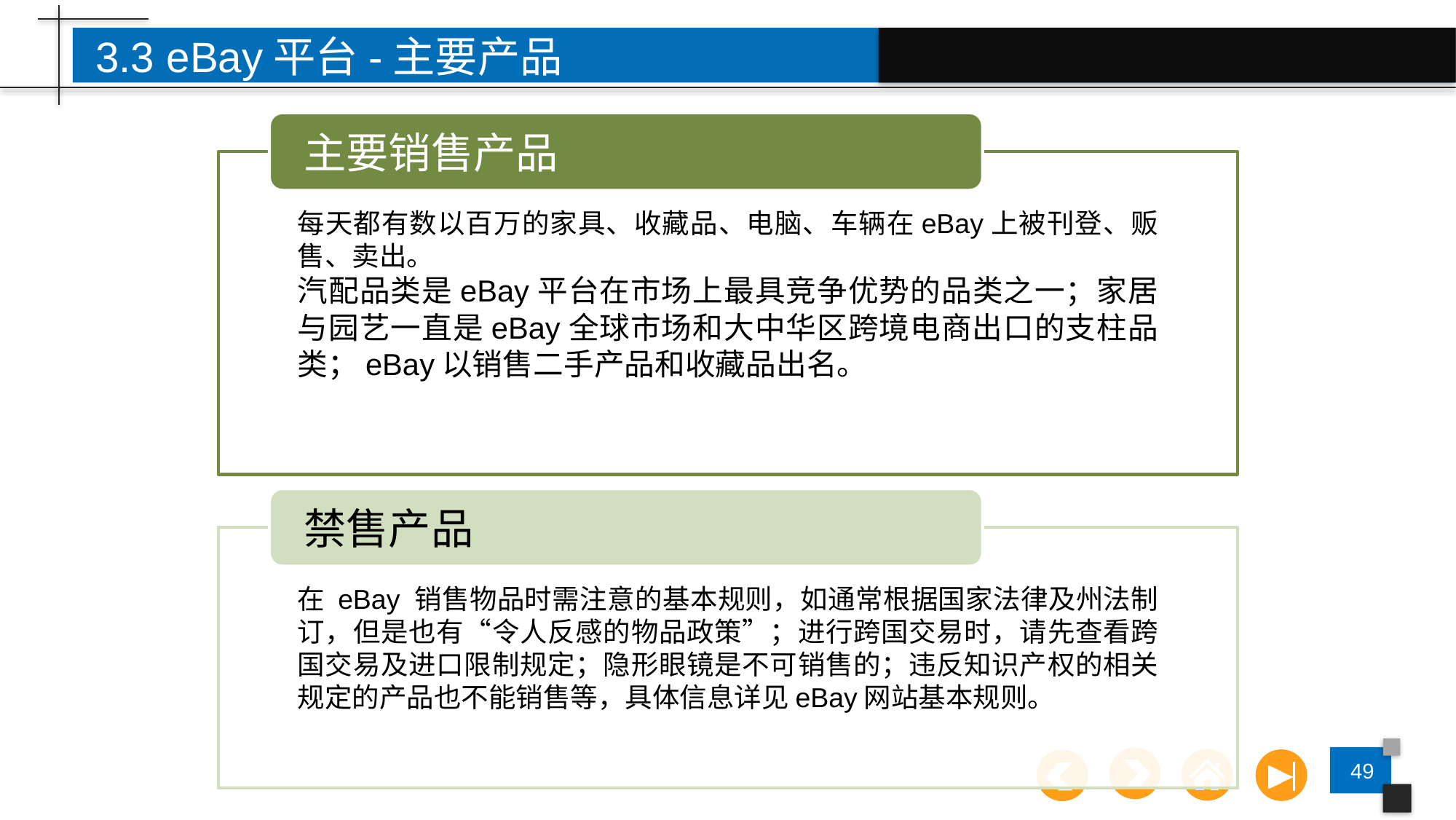

3.3 eBay平台-主要产品
每天都有数以百万的家具、收藏品、电脑、车辆在eBay上被刊登、贩售、卖出。
汽配品类是eBay平台在市场上最具竞争优势的品类之一；家居与园艺一直是eBay全球市场和大中华区跨境电商出口的支柱品类；eBay以销售二手产品和收藏品出名。
主要销售产品
在 eBay 销售物品时需注意的基本规则，如通常根据国家法律及州法制订，但是也有“令人反感的物品政策”；进行跨国交易时，请先查看跨国交易及进口限制规定；隐形眼镜是不可销售的；违反知识产权的相关规定的产品也不能销售等，具体信息详见eBay网站基本规则。
禁售产品